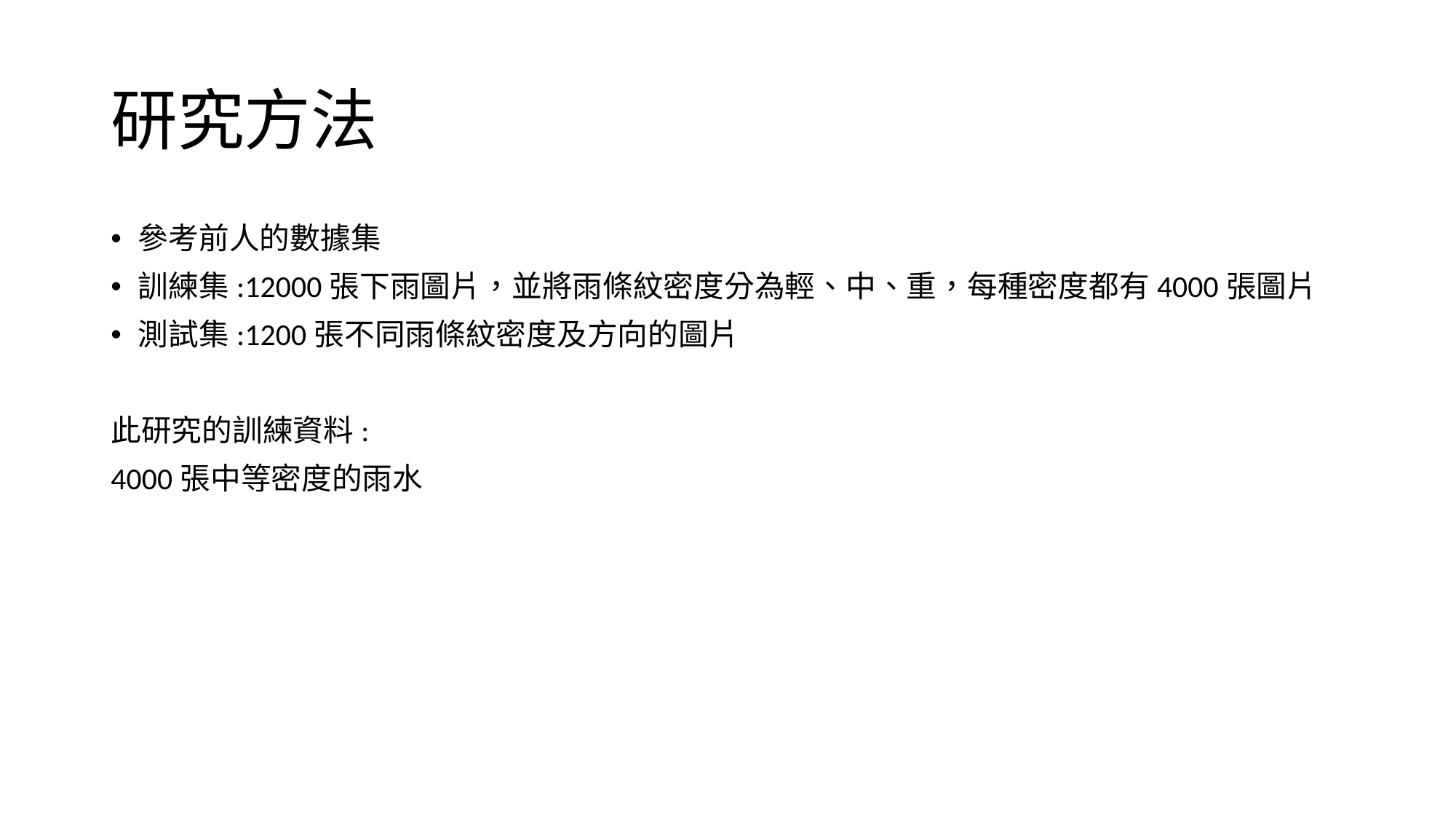

# 研究方法
參考前人的數據集
訓練集:12000張下雨圖片，並將雨條紋密度分為輕、中、重，每種密度都有4000張圖片
測試集:1200張不同雨條紋密度及方向的圖片

此研究的訓練資料:
4000張中等密度的雨水